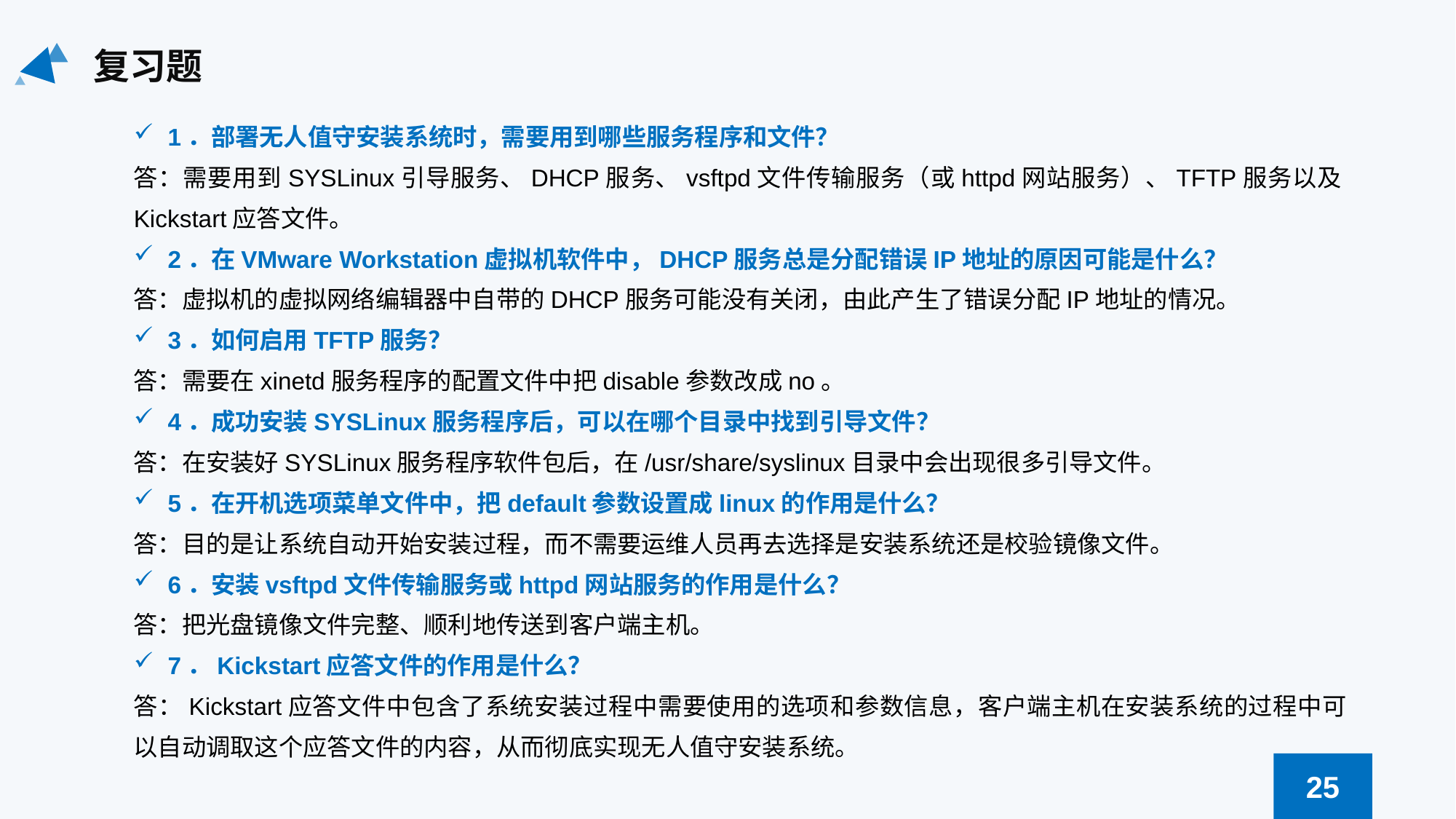

复习题

1．部署无人值守安装系统时，需要用到哪些服务程序和文件？
答：需要用到SYSLinux引导服务、DHCP服务、vsftpd文件传输服务（或httpd网站服务）、TFTP服务以及Kickstart应答文件。
2．在VMware Workstation虚拟机软件中，DHCP服务总是分配错误IP地址的原因可能是什么？
答：虚拟机的虚拟网络编辑器中自带的DHCP服务可能没有关闭，由此产生了错误分配IP地址的情况。
3．如何启用TFTP服务？
答：需要在xinetd服务程序的配置文件中把disable参数改成no。
4．成功安装SYSLinux服务程序后，可以在哪个目录中找到引导文件？
答：在安装好SYSLinux服务程序软件包后，在/usr/share/syslinux目录中会出现很多引导文件。
5．在开机选项菜单文件中，把default参数设置成linux的作用是什么？
答：目的是让系统自动开始安装过程，而不需要运维人员再去选择是安装系统还是校验镜像文件。
6．安装vsftpd文件传输服务或httpd网站服务的作用是什么？
答：把光盘镜像文件完整、顺利地传送到客户端主机。
7．Kickstart应答文件的作用是什么？
答：Kickstart应答文件中包含了系统安装过程中需要使用的选项和参数信息，客户端主机在安装系统的过程中可以自动调取这个应答文件的内容，从而彻底实现无人值守安装系统。

25